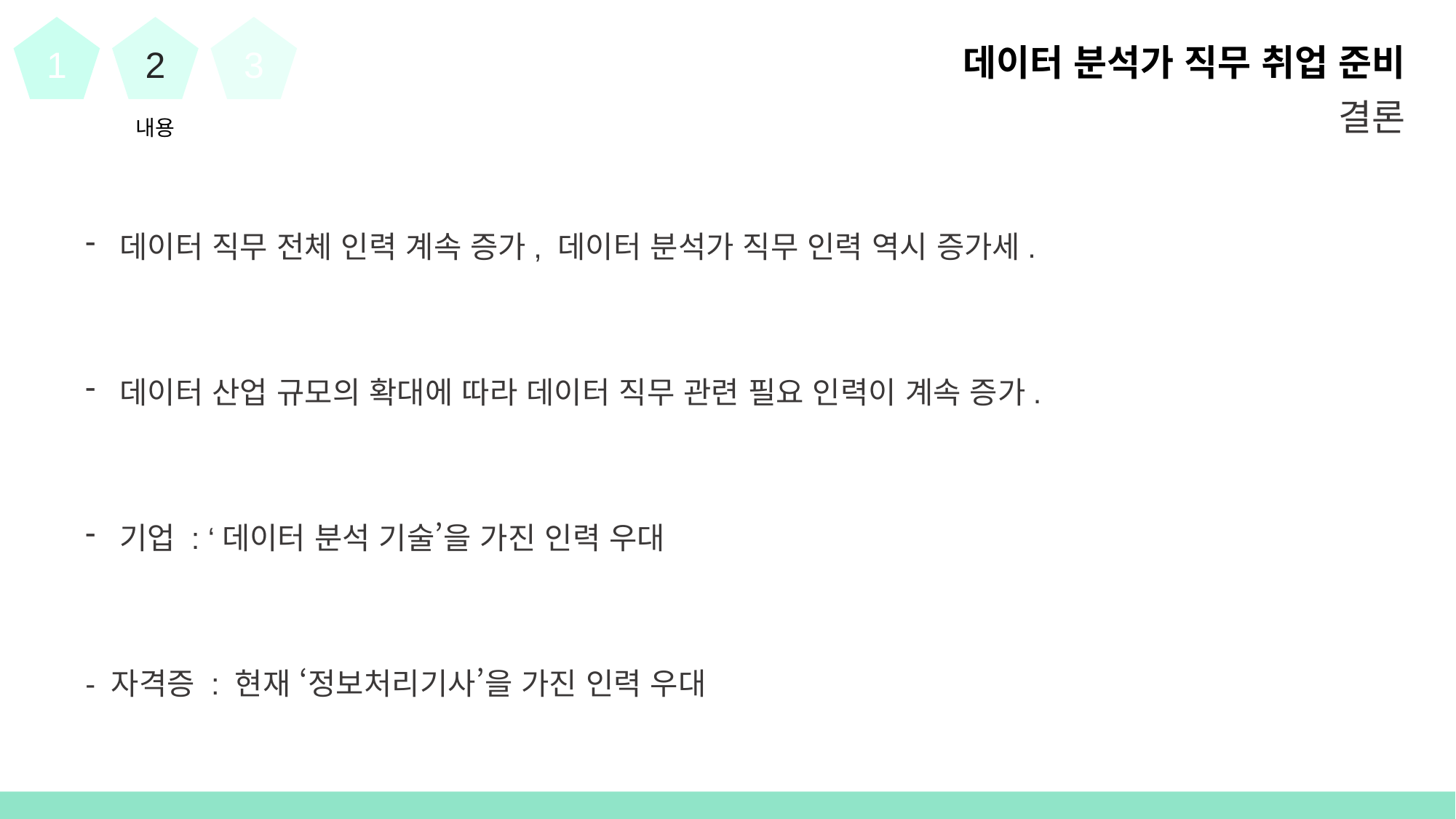

1
2
3
데이터 분석가 직무 취업 준비
결론
내용
데이터 직무 전체 인력 계속 증가, 데이터 분석가 직무 인력 역시 증가세.

데이터 산업 규모의 확대에 따라 데이터 직무 관련 필요 인력이 계속 증가.

기업 : ‘데이터 분석 기술’을 가진 인력 우대

- 자격증 : 현재 ‘정보처리기사’을 가진 인력 우대